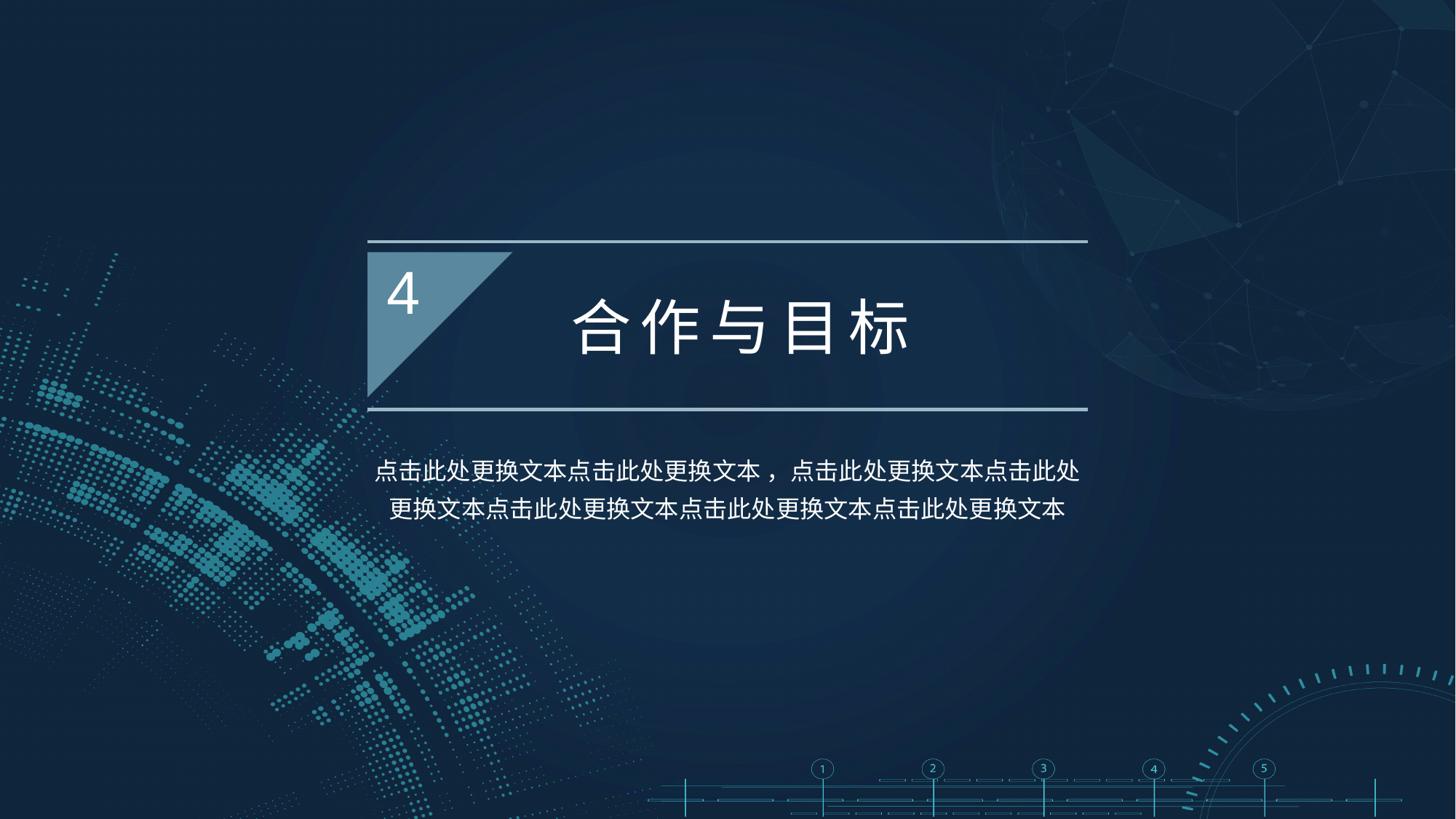

合作与目标

4
点击此处更换文本点击此处更换文本 ，点击此处更换文本点击此处更换文本点击此处更换文本点击此处更换文本点击此处更换文本